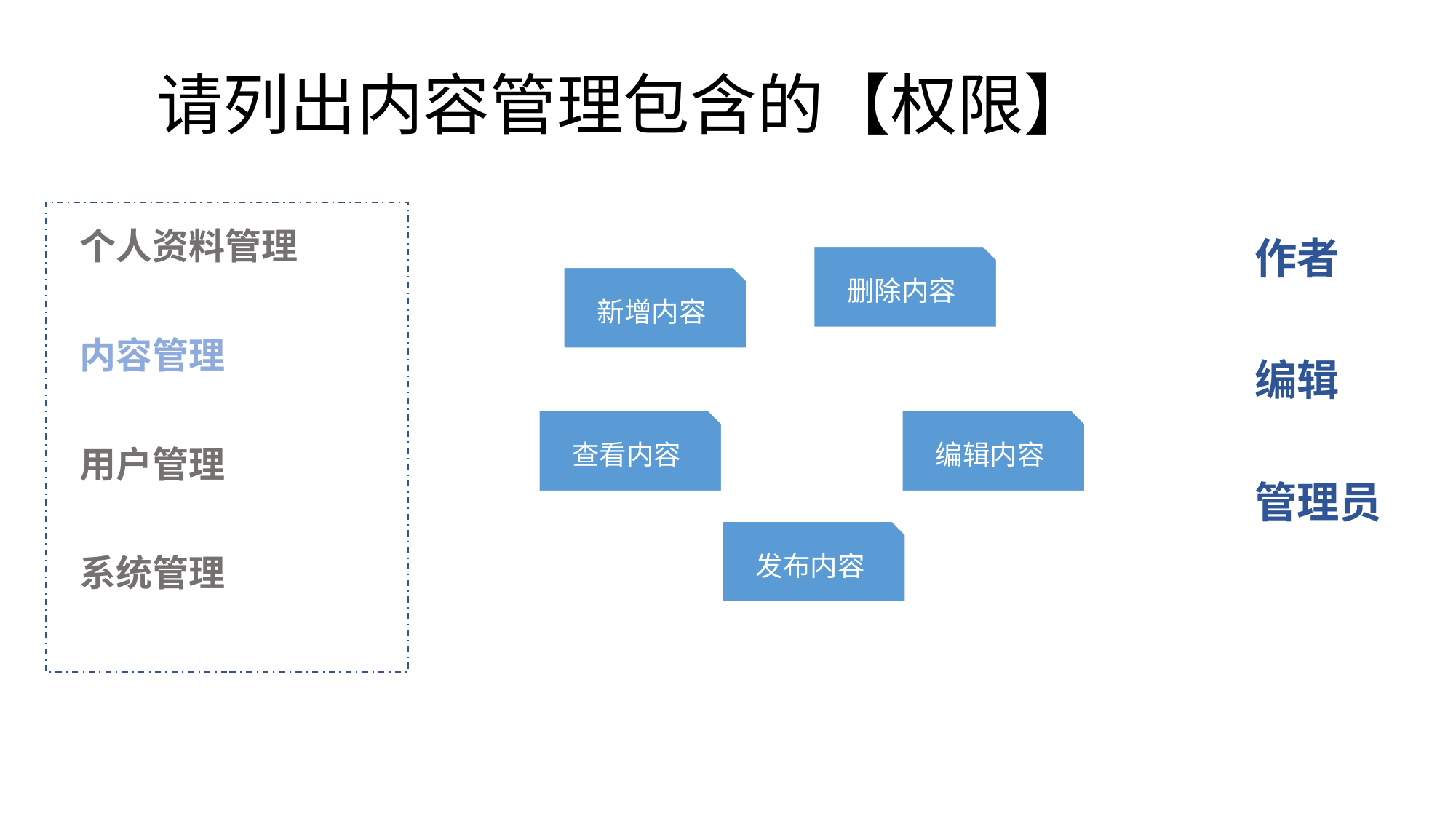

# 请列出内容管理包含的【权限】

个人资料管理

内容管理

用户管理

系统管理

作者

编辑

管理员
删除内容
新增内容
查看内容
编辑内容
发布内容